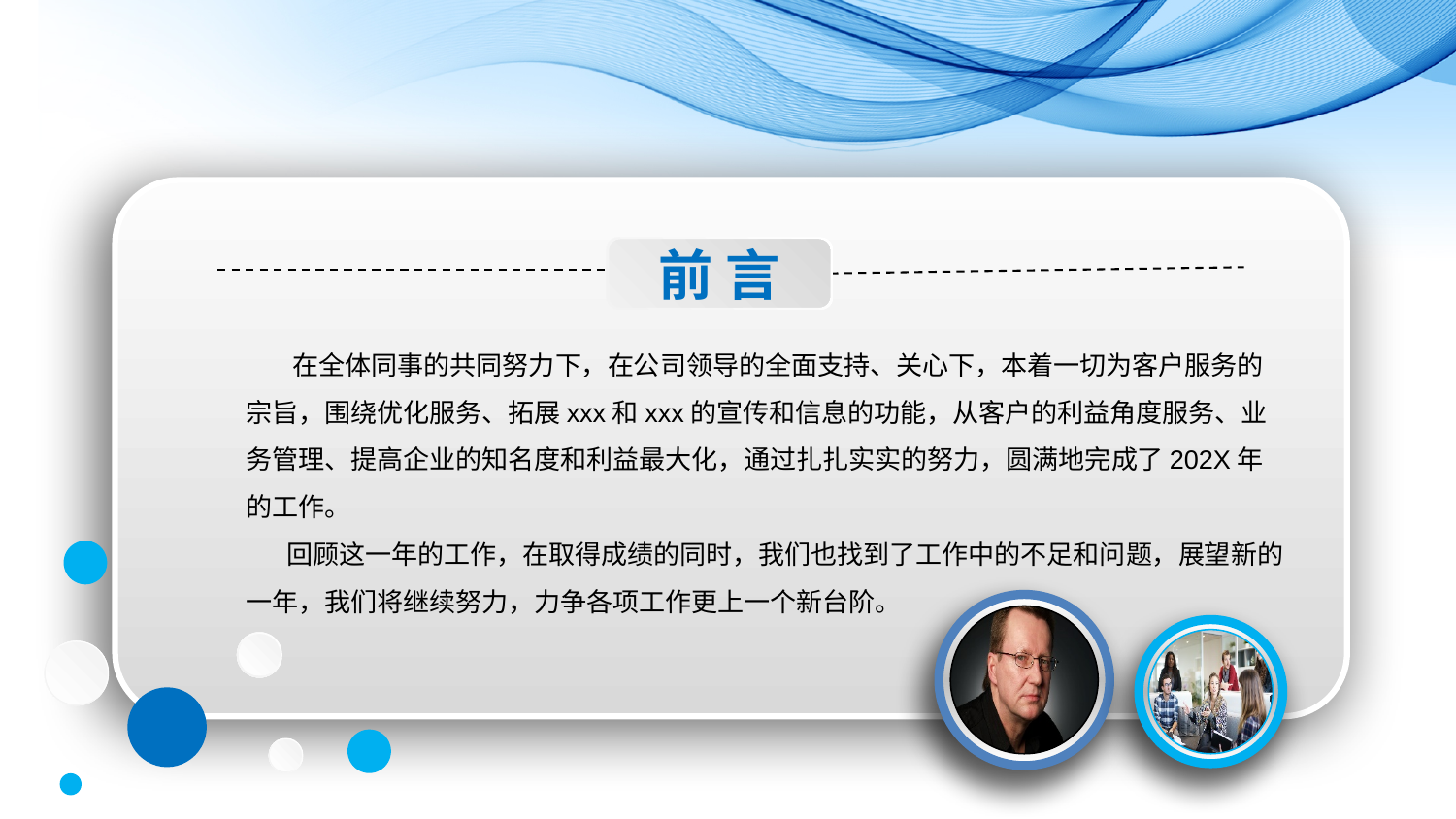

前 言
       在全体同事的共同努力下，在公司领导的全面支持、关心下，本着一切为客户服务的宗旨，围绕优化服务、拓展xxx和xxx的宣传和信息的功能，从客户的利益角度服务、业务管理、提高企业的知名度和利益最大化，通过扎扎实实的努力，圆满地完成了202X年的工作。
       回顾这一年的工作，在取得成绩的同时，我们也找到了工作中的不足和问题，展望新的一年，我们将继续努力，力争各项工作更上一个新台阶。